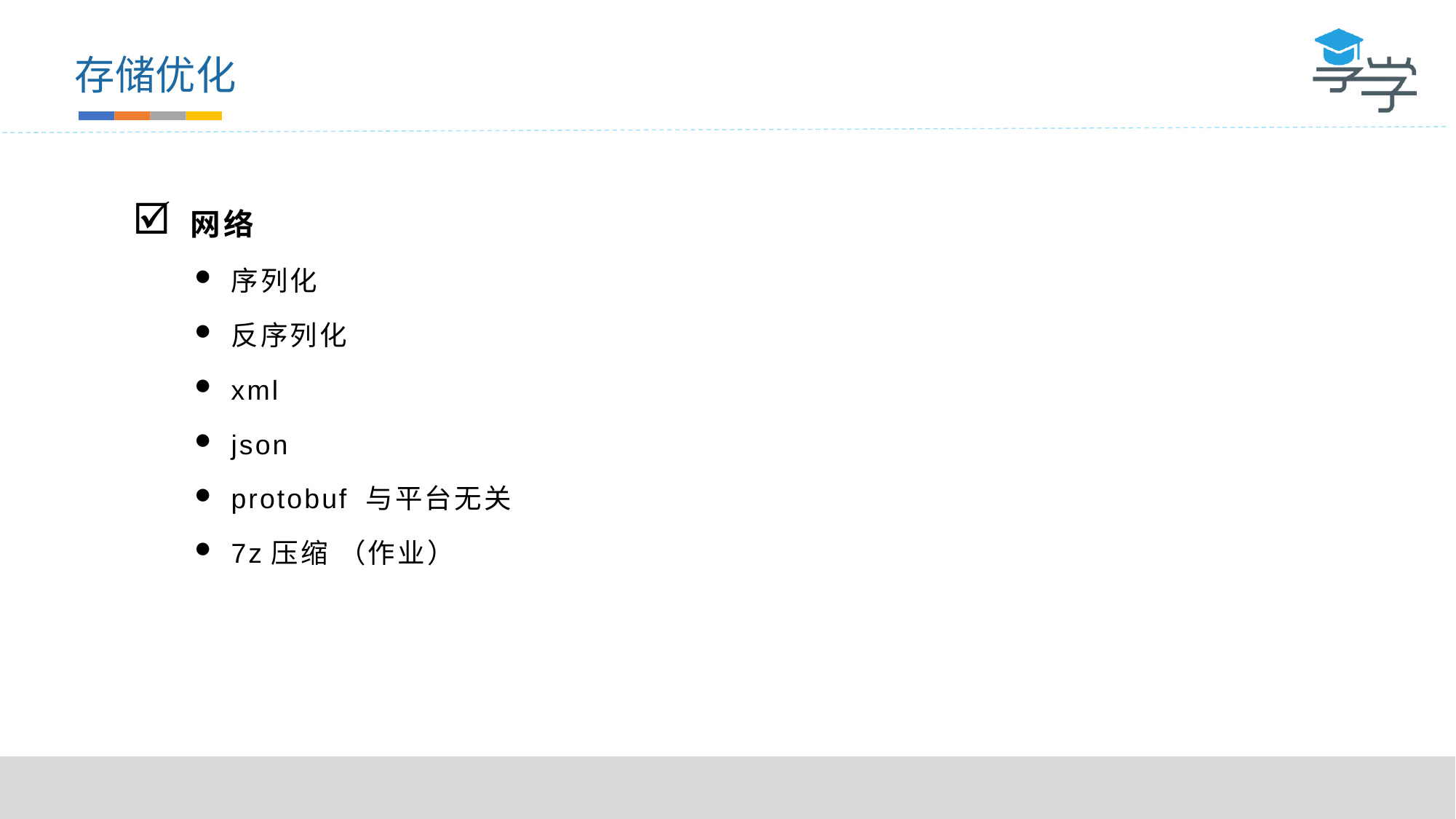

存储优化

网络
序列化
反序列化
xml
json
protobuf 与平台无关
7z压缩 （作业）